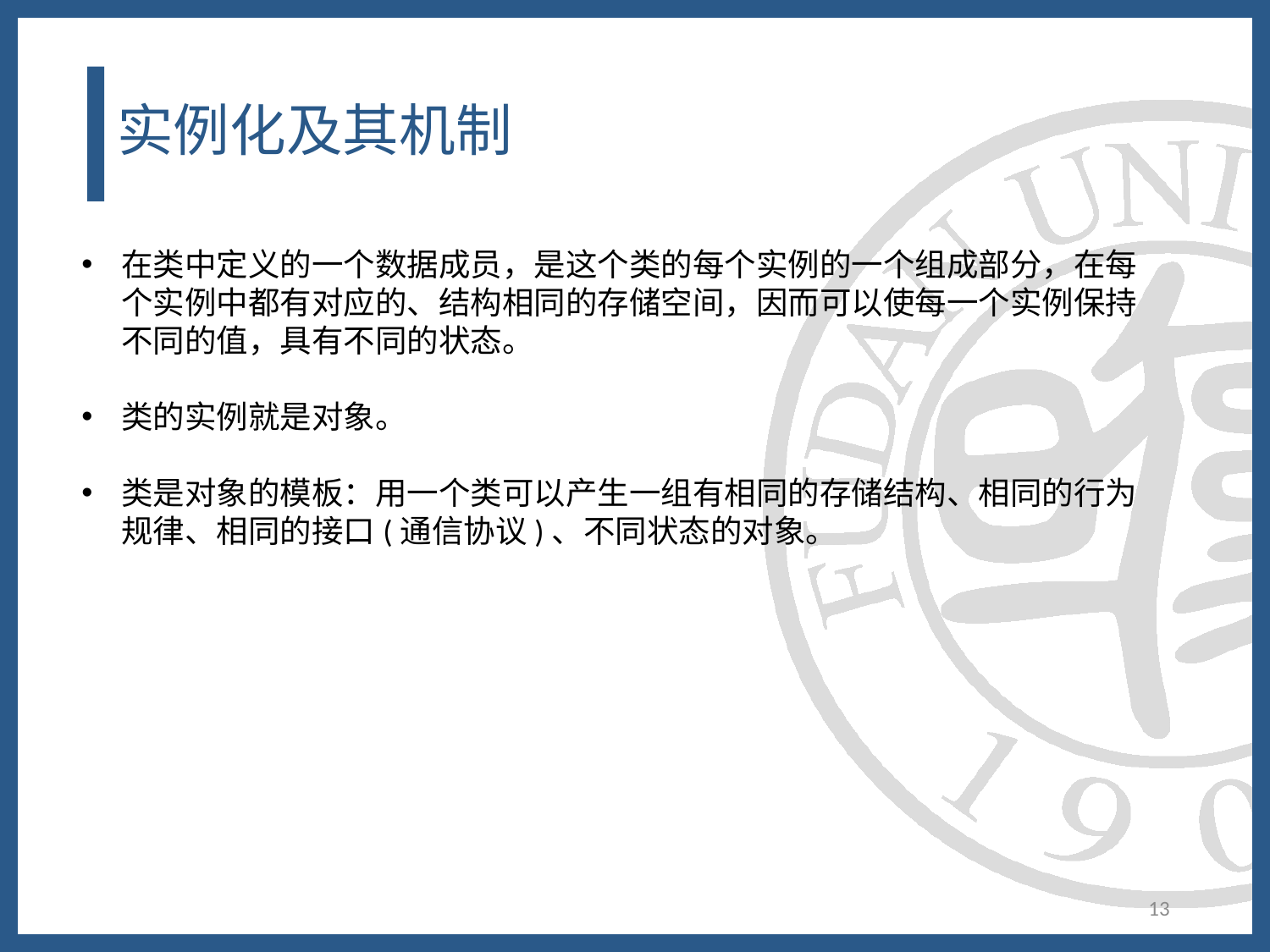

# 实例化及其机制
在类中定义的一个数据成员，是这个类的每个实例的一个组成部分，在每个实例中都有对应的、结构相同的存储空间，因而可以使每一个实例保持不同的值，具有不同的状态。

类的实例就是对象。

类是对象的模板：用一个类可以产生一组有相同的存储结构、相同的行为规律、相同的接口(通信协议)、不同状态的对象。

13